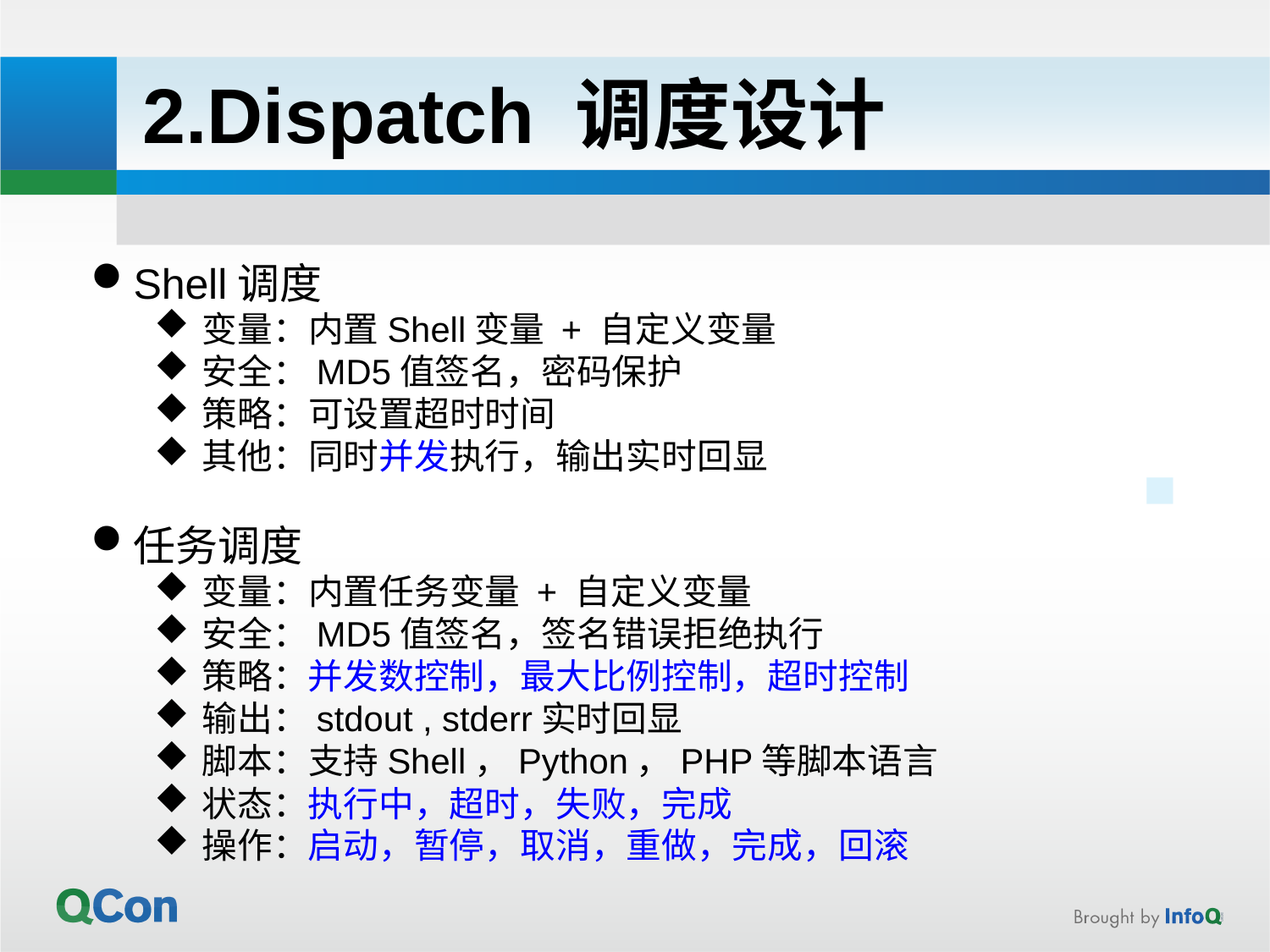

2.Dispatch 调度设计
Shell调度
变量：内置Shell变量 + 自定义变量
安全：MD5值签名，密码保护
策略：可设置超时时间
其他：同时并发执行，输出实时回显

任务调度
变量：内置任务变量 + 自定义变量
安全：MD5值签名，签名错误拒绝执行
策略：并发数控制，最大比例控制，超时控制
输出：stdout , stderr实时回显
脚本：支持Shell，Python，PHP等脚本语言
状态：执行中，超时，失败，完成
操作：启动，暂停，取消，重做，完成，回滚